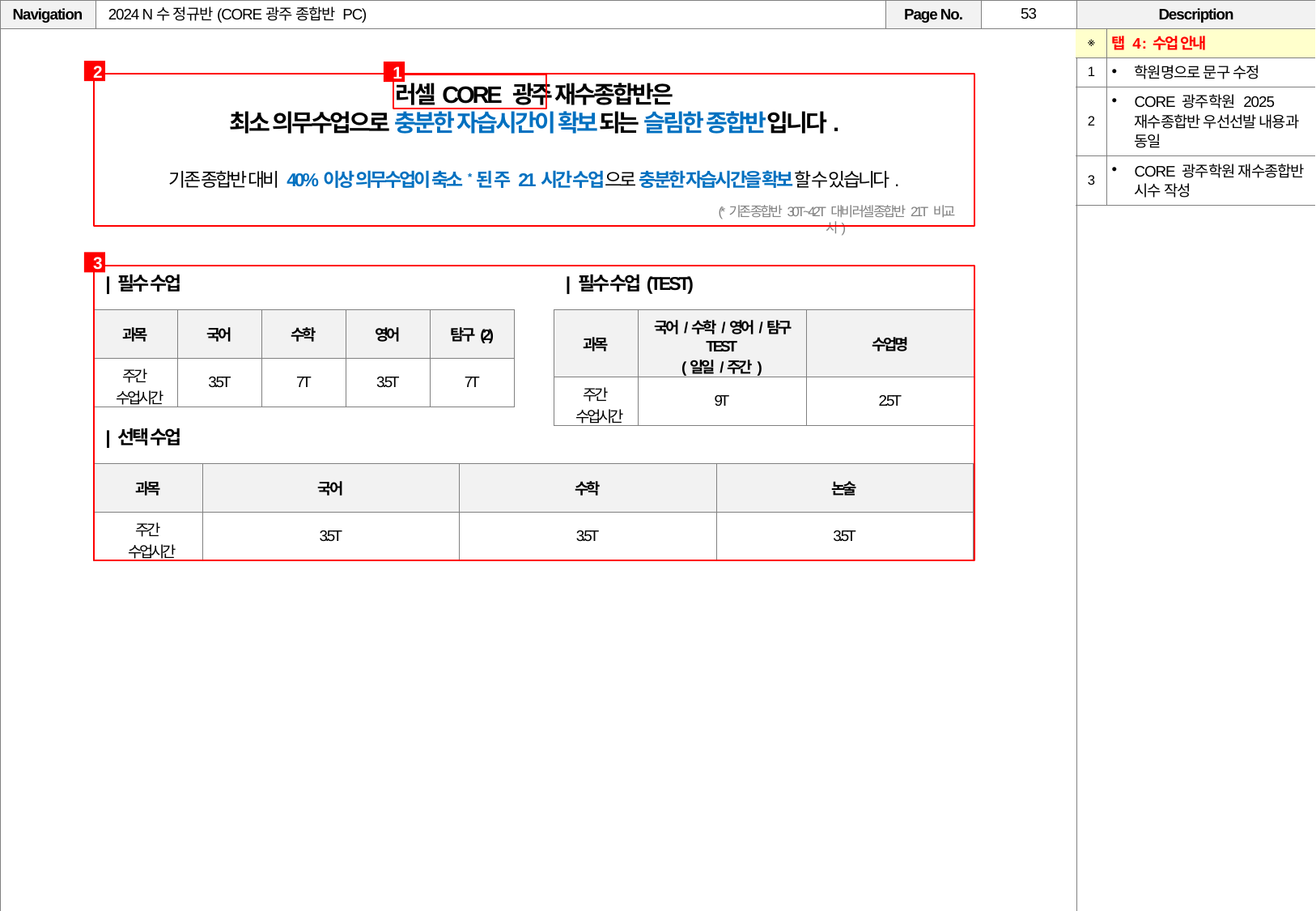

# 2024 N수 정규반(CORE광주 종합반 PC)
| ※ | 탭 4 : 수업 안내 |
| --- | --- |
| 1 | 학원명으로 문구 수정 |
| 2 | CORE 광주학원 2025 재수종합반 우선선발 내용과 동일 |
| 3 | CORE 광주학원 재수종합반 시수 작성 |
2
1
러셀CORE 광주 재수종합반은
최소 의무수업으로 충분한 자습시간이 확보되는 슬림한 종합반입니다.

기존 종합반 대비 40%이상 의무수업이 축소*된 주 21시간 수업으로 충분한 자습시간을 확보할 수 있습니다.
(*기존 종합반 30T~42T 대비 러셀 종합반 21T 비교 시)
3

| 필수 수업
| 필수 수업(TEST)
| 과목 | 국어 | 수학 | 영어 | 탐구(2) |
| --- | --- | --- | --- | --- |
| 주간 수업시간 | 3.5T | 7T | 3.5T | 7T |
| 과목 | 국어/수학/영어/탐구 TEST (일일/주간) | 수업명 |
| --- | --- | --- |
| 주간 수업시간 | 9T | 2.5T |
| 선택 수업
| 과목 | 국어 | 수학 | 논술 |
| --- | --- | --- | --- |
| 주간 수업시간 | 3.5T | 3.5T | 3.5T |